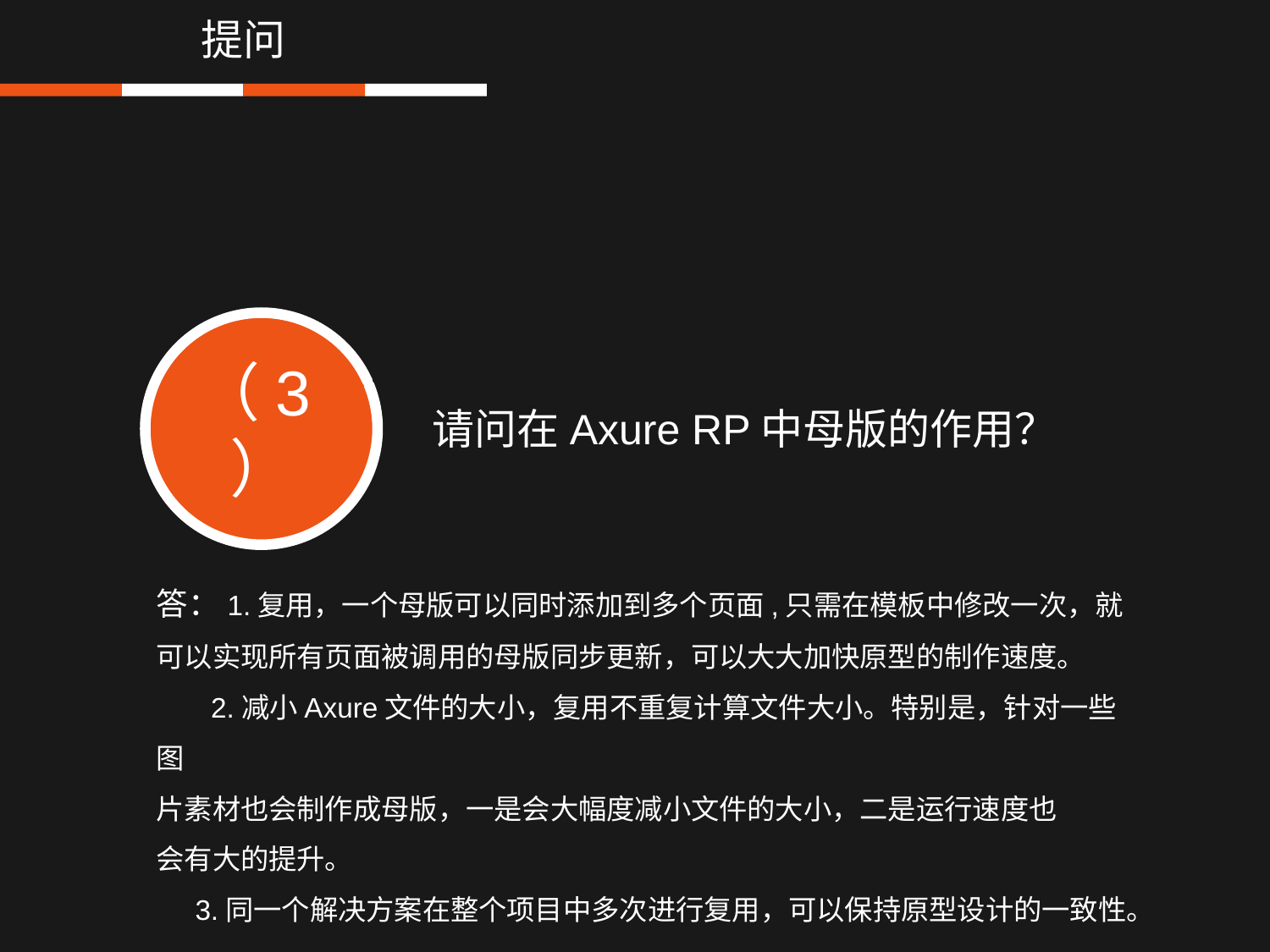

提问

（3）
请问在Axure RP中母版的作用？
答：1.复用，一个母版可以同时添加到多个页面,只需在模板中修改一次，就可以实现所有页面被调用的母版同步更新，可以大大加快原型的制作速度。
       2.减小Axure文件的大小，复用不重复计算文件大小。特别是，针对一些图
片素材也会制作成母版，一是会大幅度减小文件的大小，二是运行速度也
会有大的提升。
     3.同一个解决方案在整个项目中多次进行复用，可以保持原型设计的一致性。